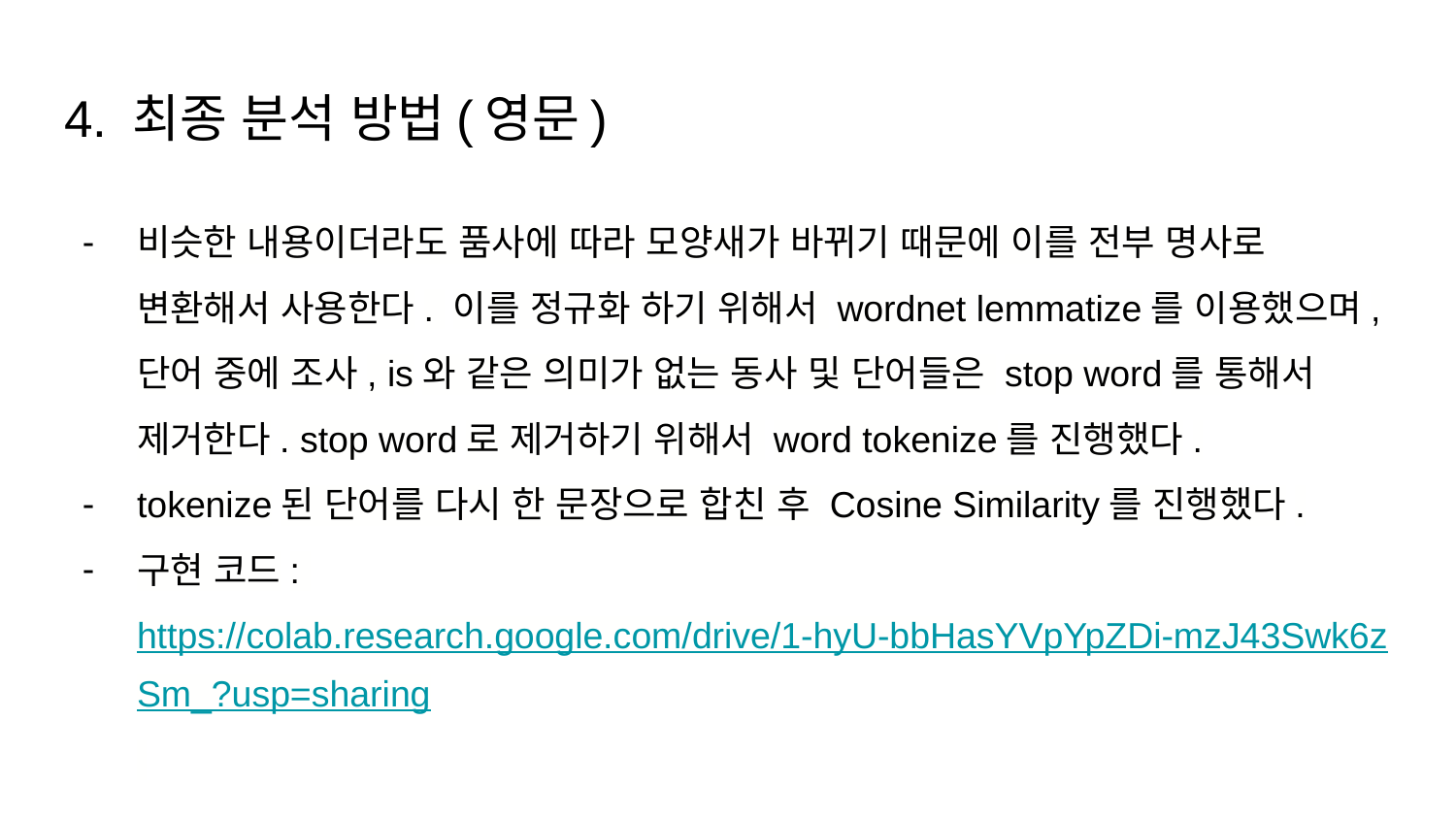

# 4. 최종 분석 방법(영문)
비슷한 내용이더라도 품사에 따라 모양새가 바뀌기 때문에 이를 전부 명사로 변환해서 사용한다. 이를 정규화 하기 위해서 wordnet lemmatize를 이용했으며, 단어 중에 조사, is와 같은 의미가 없는 동사 및 단어들은 stop word를 통해서 제거한다. stop word로 제거하기 위해서 word tokenize를 진행했다.
tokenize된 단어를 다시 한 문장으로 합친 후 Cosine Similarity를 진행했다.
구현 코드: https://colab.research.google.com/drive/1-hyU-bbHasYVpYpZDi-mzJ43Swk6zSm_?usp=sharing